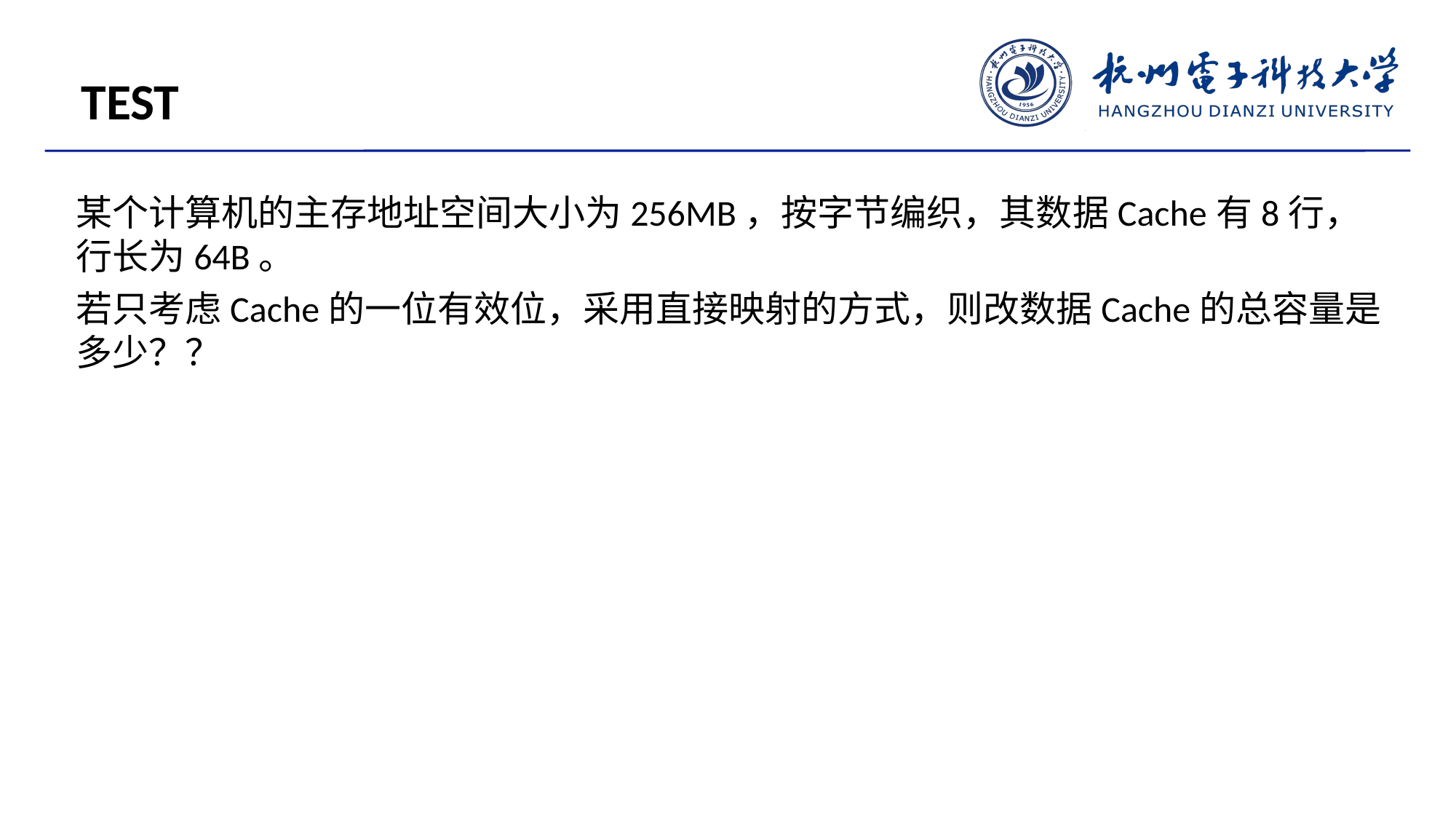

TEST
某个计算机的主存地址空间大小为256MB，按字节编织，其数据Cache有8行，行长为64B。
若只考虑Cache的一位有效位，采用直接映射的方式，则改数据Cache的总容量是多少？？